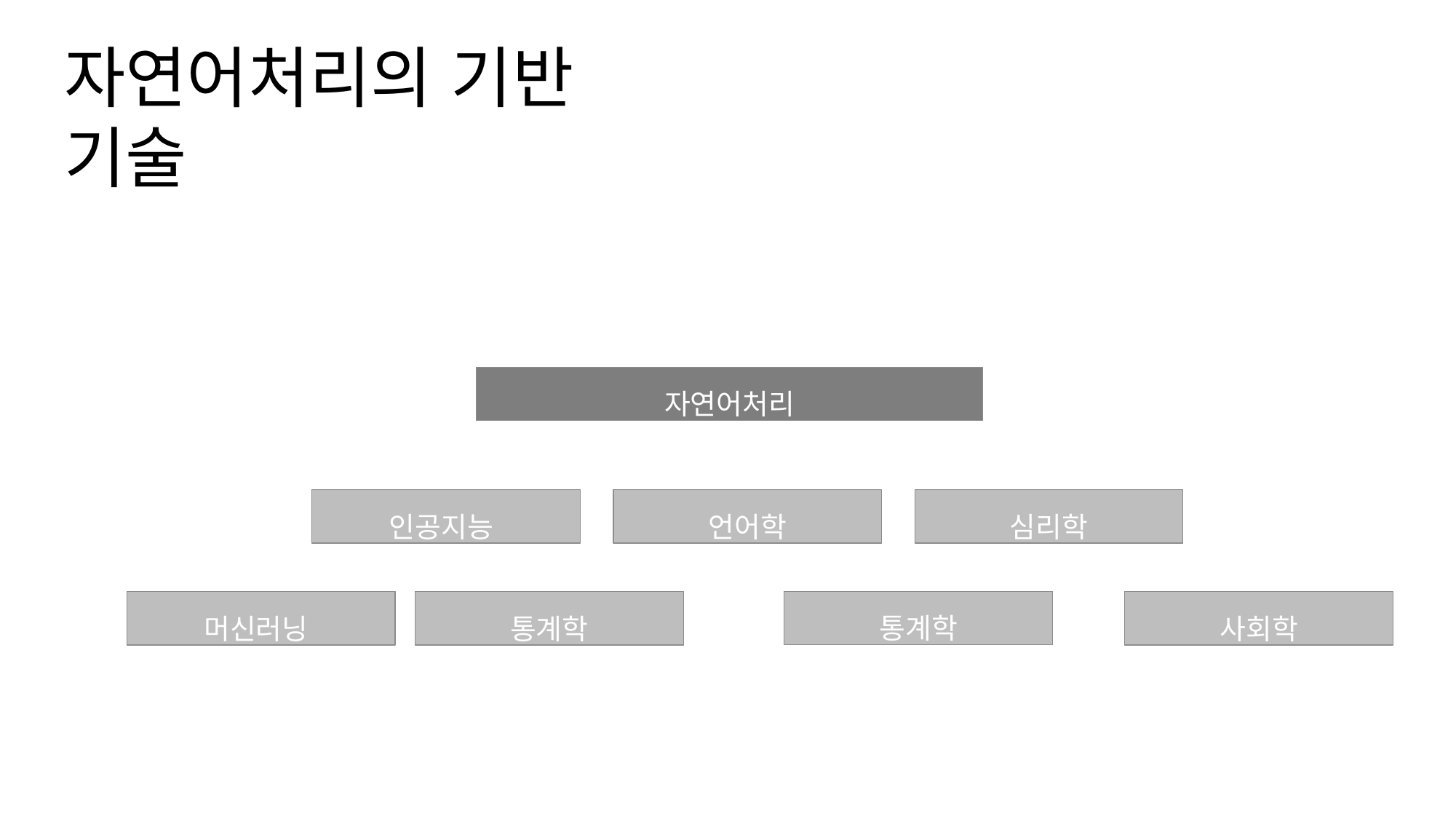

# 자연어처리의 기반 기술
자연어처리
인공지능
언어학
심리학
통계학
머신러닝
통계학
사회학